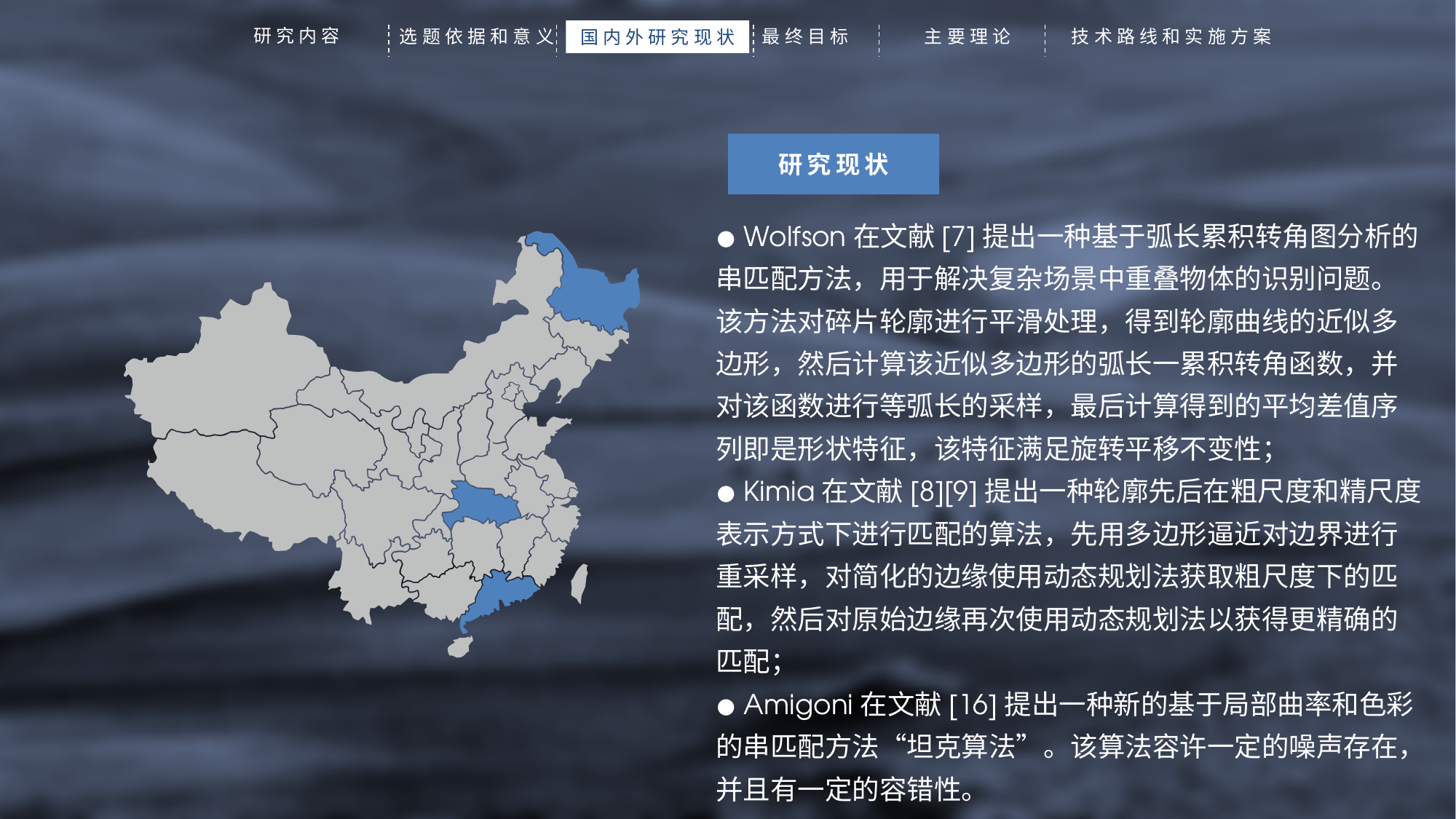

研究内容
选题依据和意义
最终目标
主要理论
技术路线和实施方案
国内外研究现状
研究现状
● Wolfson在文献[7]提出一种基于弧长累积转角图分析的串匹配方法，用于解决复杂场景中重叠物体的识别问题。该方法对碎片轮廓进行平滑处理，得到轮廓曲线的近似多边形，然后计算该近似多边形的弧长一累积转角函数，并对该函数进行等弧长的采样，最后计算得到的平均差值序列即是形状特征，该特征满足旋转平移不变性；
● Kimia在文献[8][9]提出一种轮廓先后在粗尺度和精尺度表示方式下进行匹配的算法，先用多边形逼近对边界进行重采样，对简化的边缘使用动态规划法获取粗尺度下的匹配，然后对原始边缘再次使用动态规划法以获得更精确的匹配；
● Amigoni在文献[16]提出一种新的基于局部曲率和色彩的串匹配方法“坦克算法”。该算法容许一定的噪声存在，并且有一定的容错性。